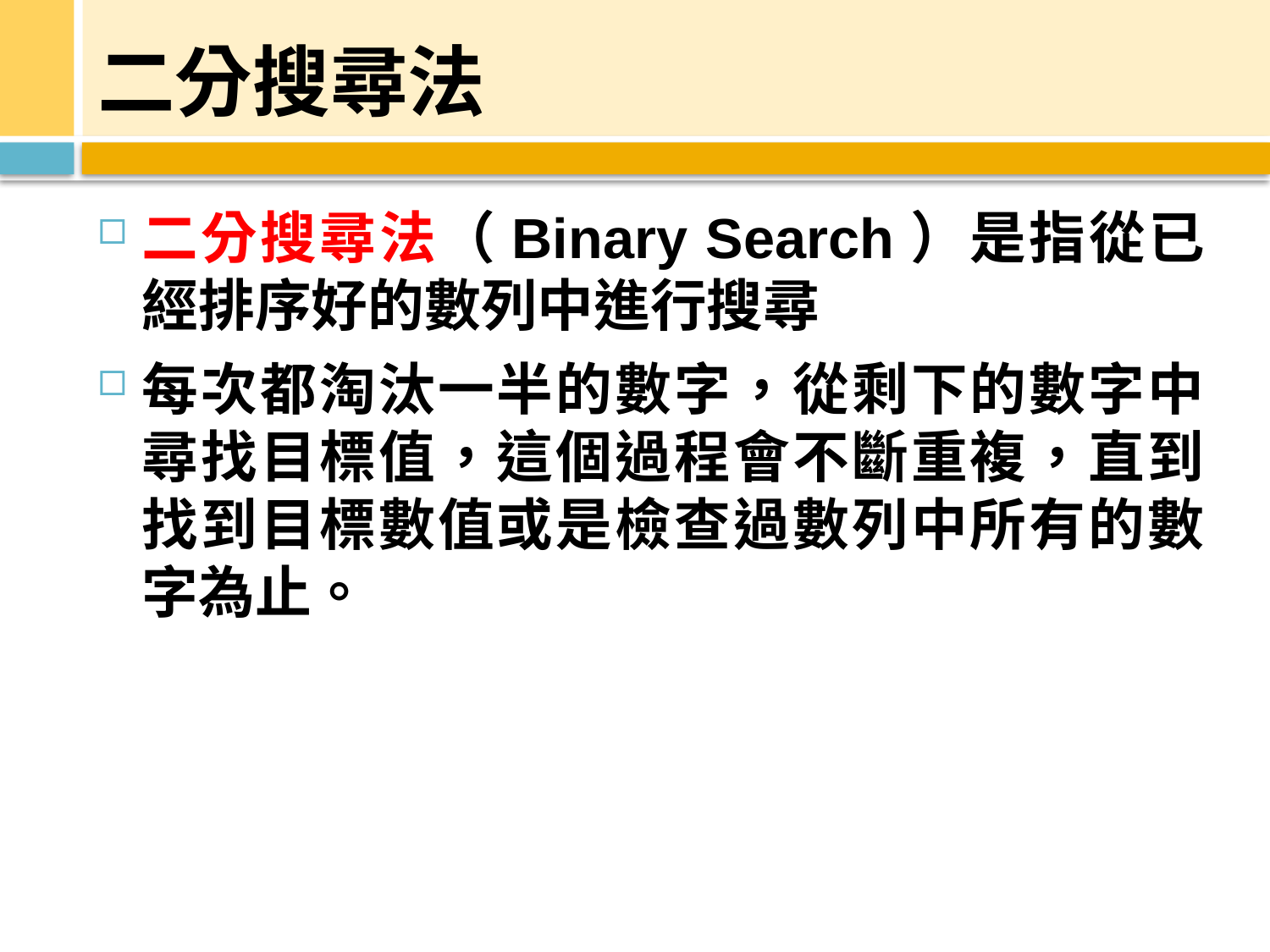

# 二分搜尋法
二分搜尋法（Binary Search）是指從已經排序好的數列中進行搜尋
每次都淘汰一半的數字，從剩下的數字中尋找目標值，這個過程會不斷重複，直到找到目標數值或是檢查過數列中所有的數字為止。